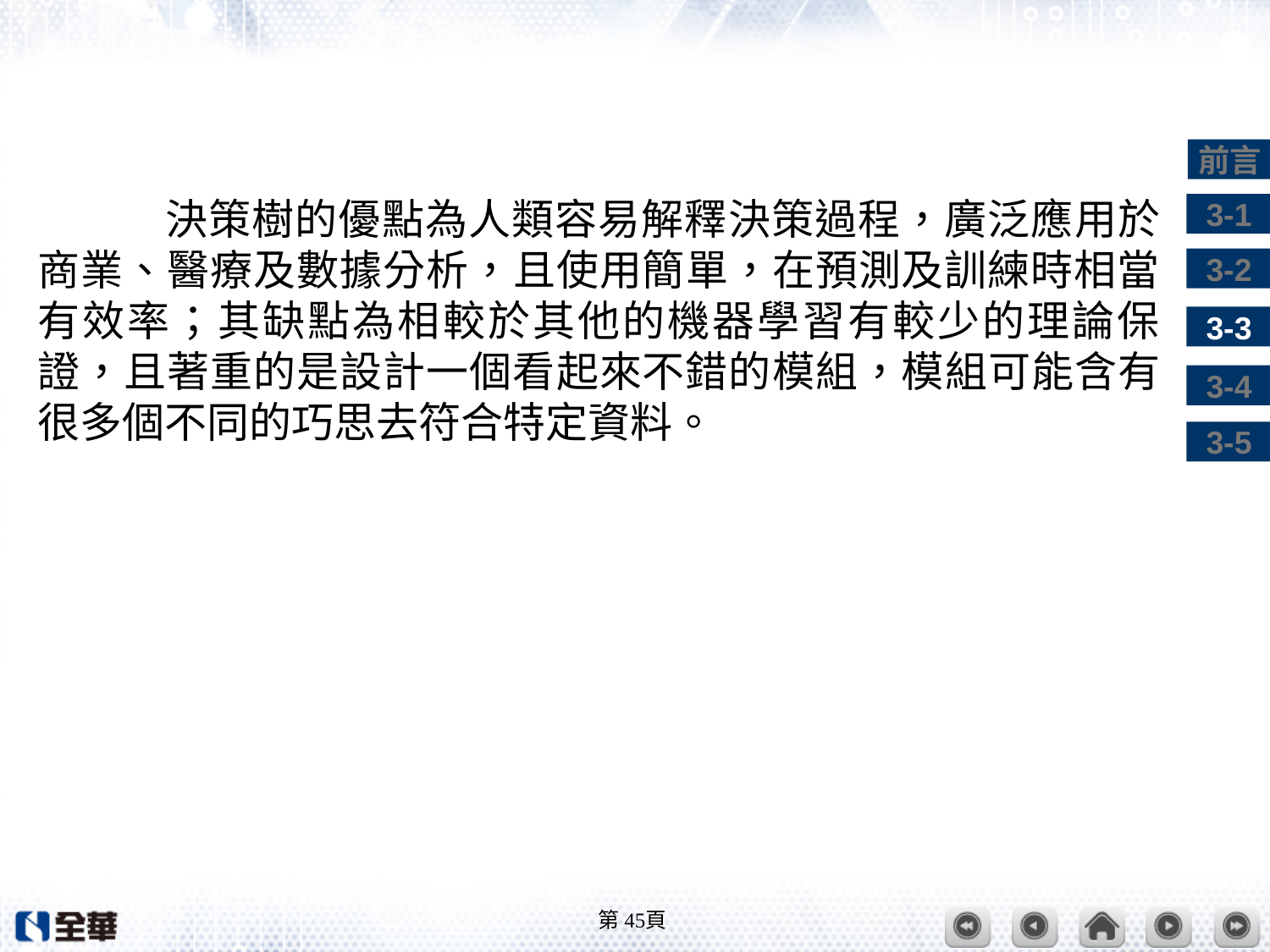

#
	決策樹的優點為人類容易解釋決策過程，廣泛應用於商業、醫療及數據分析，且使用簡單，在預測及訓練時相當有效率；其缺點為相較於其他的機器學習有較少的理論保證，且著重的是設計一個看起來不錯的模組，模組可能含有很多個不同的巧思去符合特定資料。